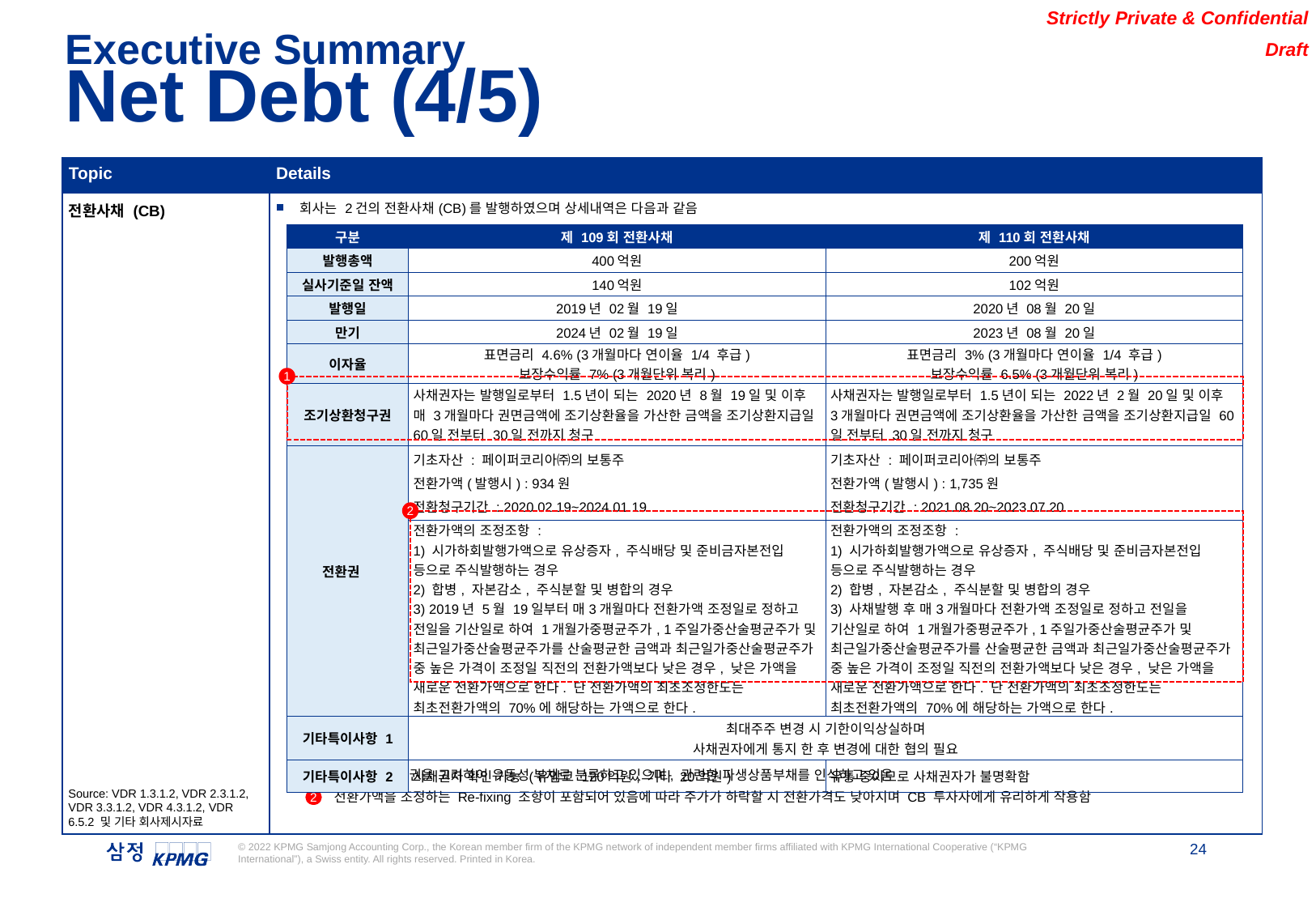

Executive Summary
Net Debt (4/5)
| Topic | Details |
| --- | --- |
| 전환사채 (CB) | 회사는 2건의 전환사채(CB)를 발행하였으며 상세내역은 다음과 같음 |
| 구분 | 제 109회 전환사채 | 제 110회 전환사채 |
| --- | --- | --- |
| 발행총액 | 400억원 | 200억원 |
| 실사기준일 잔액 | 140억원 | 102억원 |
| 발행일 | 2019년 02월 19일 | 2020년 08월 20일 |
| 만기 | 2024년 02월 19일 | 2023년 08월 20일 |
| 이자율 | 표면금리 4.6% (3개월마다 연이율 1/4 후급) 보장수익률 7% (3개월단위 복리) | 표면금리 3% (3개월마다 연이율 1/4 후급) 보장수익률 6.5% (3개월단위 복리) |
| 조기상환청구권 | 사채권자는 발행일로부터 1.5년이 되는 2020년 8월 19일 및 이후 매 3개월마다 권면금액에 조기상환율을 가산한 금액을 조기상환지급일 60일 전부터 30일 전까지 청구 | 사채권자는 발행일로부터 1.5년이 되는 2022년 2월 20일 및 이후 3개월마다 권면금액에 조기상환율을 가산한 금액을 조기상환지급일 60일 전부터 30일 전까지 청구 |
| 전환권 | 기초자산 : 페이퍼코리아㈜의 보통주 | 기초자산 : 페이퍼코리아㈜의 보통주 |
|  | 전환가액(발행시) : 934원 | 전환가액(발행시) : 1,735원 |
|  | 전환청구기간 : 2020.02.19~2024.01.19 | 전환청구기간 : 2021.08.20~2023.07.20 |
|  | 전환가액의 조정조항 : 1) 시가하회발행가액으로 유상증자, 주식배당 및 준비금자본전입 등으로 주식발행하는 경우 2) 합병, 자본감소, 주식분할 및 병합의 경우 3) 2019년 5월 19일부터 매3개월마다 전환가액 조정일로 정하고 전일을 기산일로 하여 1개월가중평균주가, 1주일가중산술평균주가 및 최근일가중산술평균주가를 산술평균한 금액과 최근일가중산술평균주가 중 높은 가격이 조정일 직전의 전환가액보다 낮은 경우, 낮은 가액을 새로운 전환가액으로 한다. 단 전환가액의 최초조정한도는 최초전환가액의 70%에 해당하는 가액으로 한다. | 전환가액의 조정조항 : 1) 시가하회발행가액으로 유상증자, 주식배당 및 준비금자본전입 등으로 주식발행하는 경우 2) 합병, 자본감소, 주식분할 및 병합의 경우 3) 사채발행 후 매3개월마다 전환가액 조정일로 정하고 전일을 기산일로 하여 1개월가중평균주가, 1주일가중산술평균주가 및 최근일가중산술평균주가를 산술평균한 금액과 최근일가중산술평균주가 중 높은 가격이 조정일 직전의 전환가액보다 낮은 경우, 낮은 가액을 새로운 전환가액으로 한다. 단 전환가액의 최초조정한도는 최초전환가액의 70%에 해당하는 가액으로 한다. |
| 기타특이사항 1 | 최대주주 변경 시 기한이익상실하며 사채권자에게 통지 한 후 변경에 대한 협의 필요 |  |
| 기타특이사항 2 | 사채권자 확인 가능 (유암코 120억원, 기타 20억원) | 유통 중이므로 사채권자가 불명확함 |
1

2

조기상환청구권을 고려하여 유동성 부채로 분류하고 있으며, 관련한 파생상품부채를 인식하고 있음
전환가액을 조정하는 Re-fixing 조항이 포함되어 있음에 따라 주가가 하락할 시 전환가격도 낮아지며 CB 투자자에게 유리하게 작용함
1
2
Source: VDR 1.3.1.2, VDR 2.3.1.2, VDR 3.3.1.2, VDR 4.3.1.2, VDR 6.5.2 및 기타 회사제시자료